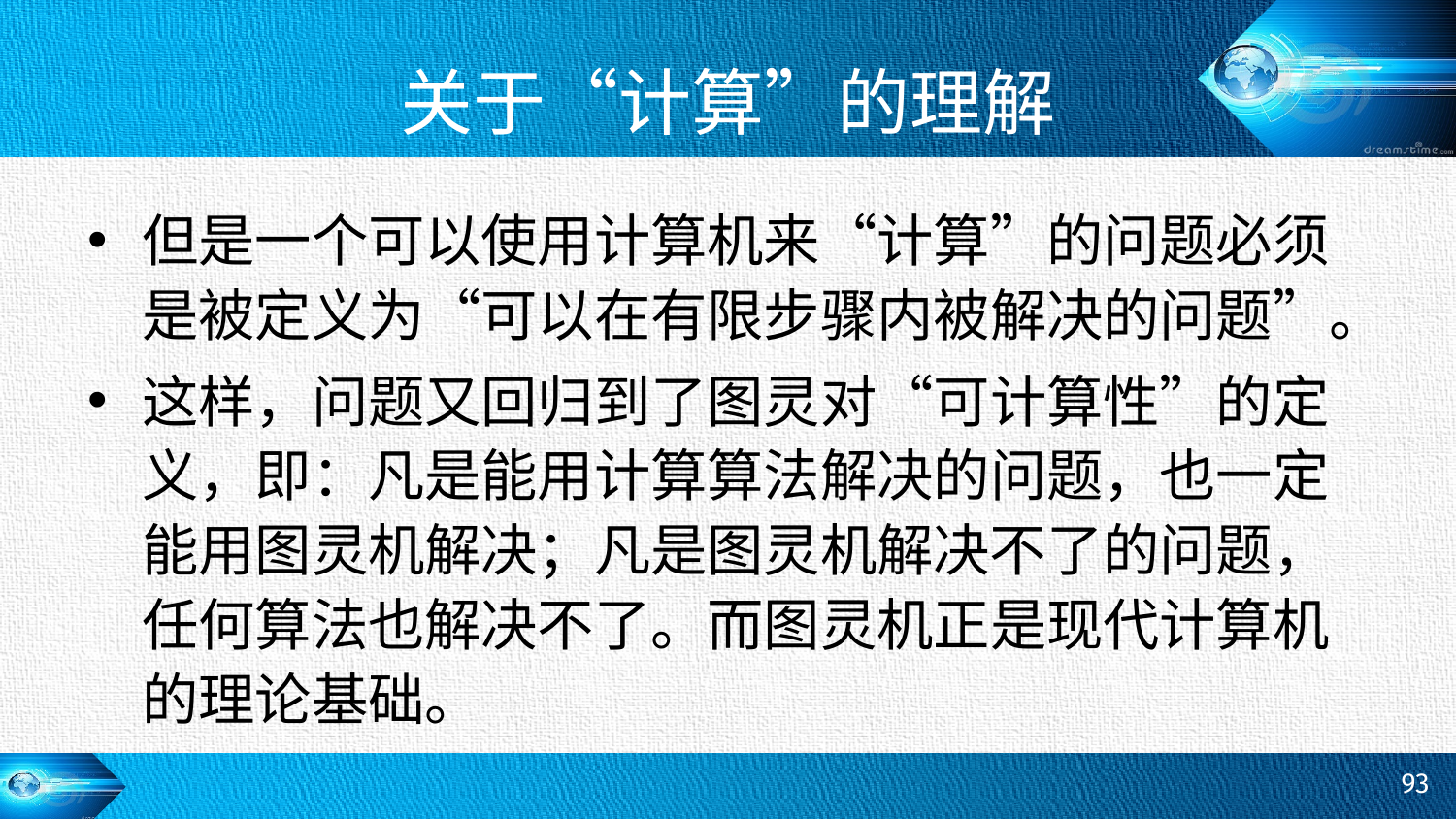

# 关于“计算”的理解
但是一个可以使用计算机来“计算”的问题必须是被定义为“可以在有限步骤内被解决的问题”。
这样，问题又回归到了图灵对“可计算性”的定义，即：凡是能用计算算法解决的问题，也一定能用图灵机解决；凡是图灵机解决不了的问题，任何算法也解决不了。而图灵机正是现代计算机的理论基础。
93